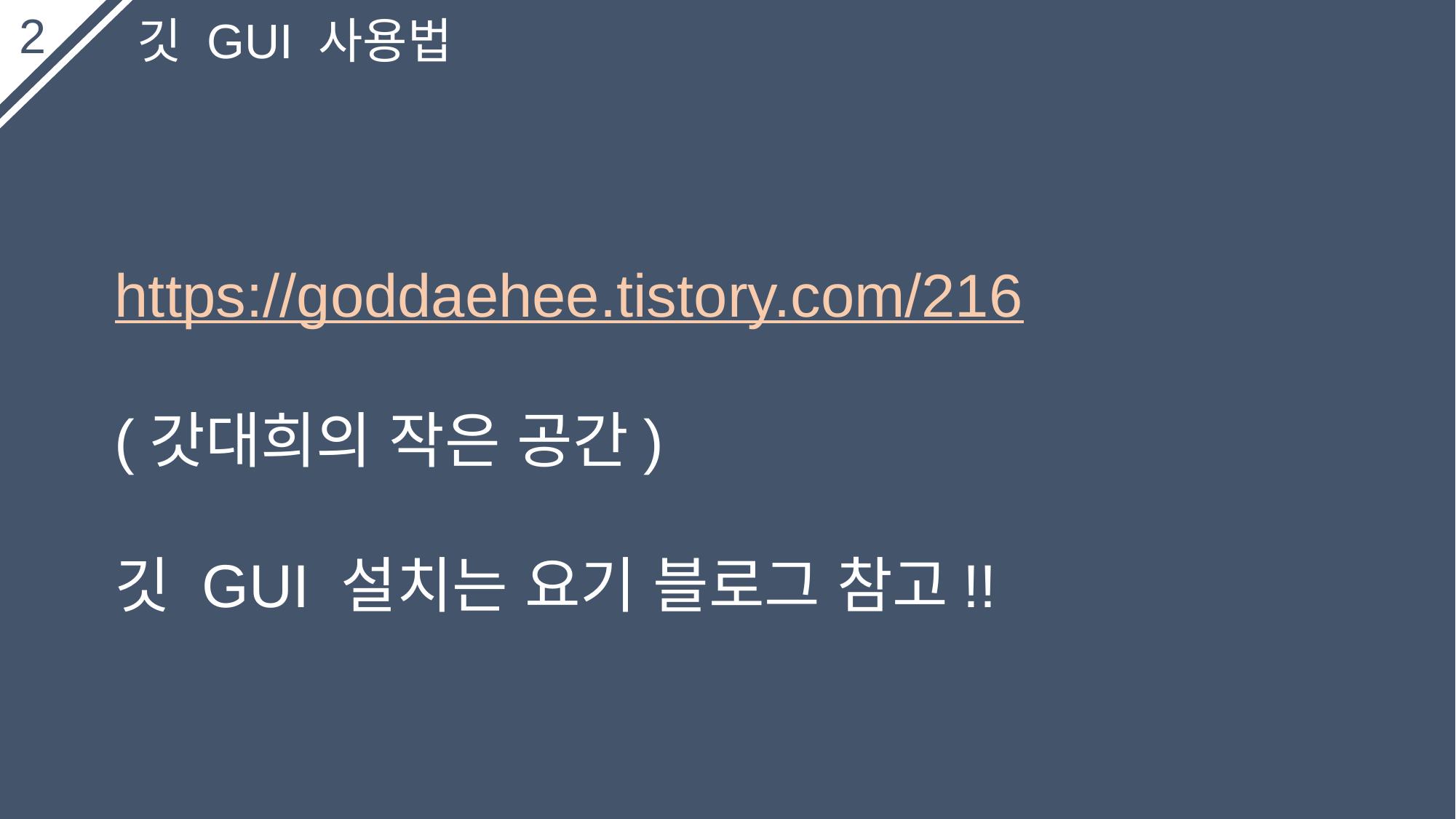

깃 GUI 사용법
https://goddaehee.tistory.com/216
(갓대희의 작은 공간)
깃 GUI 설치는 요기 블로그 참고!!